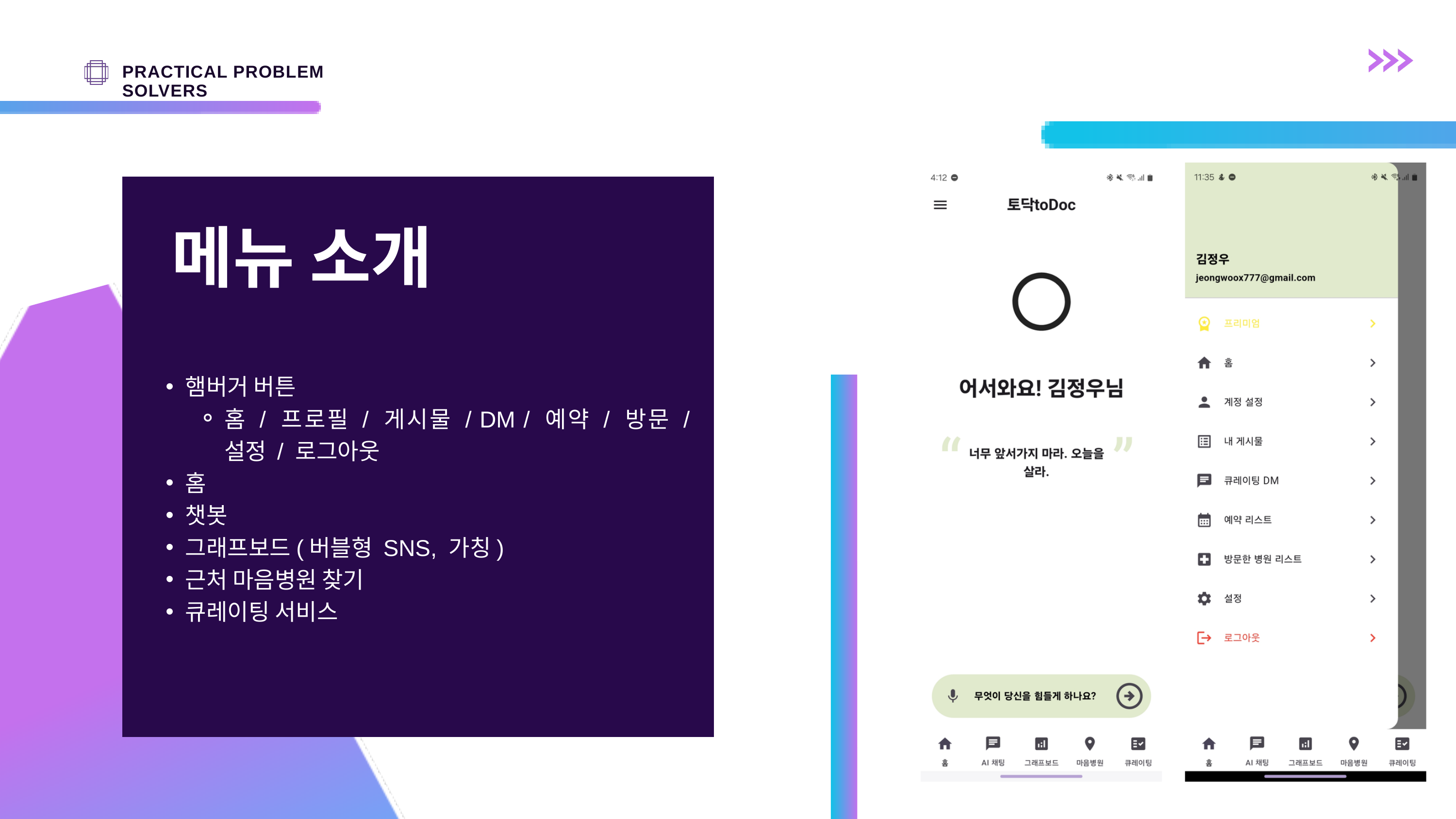

PRACTICAL PROBLEM SOLVERS

메뉴 소개

햄버거 버튼
홈 / 프로필 / 게시물 / DM / 예약 / 방문 / 설정 / 로그아웃
홈
챗봇
그래프보드(버블형 SNS, 가칭)
근처 마음병원 찾기
큐레이팅 서비스